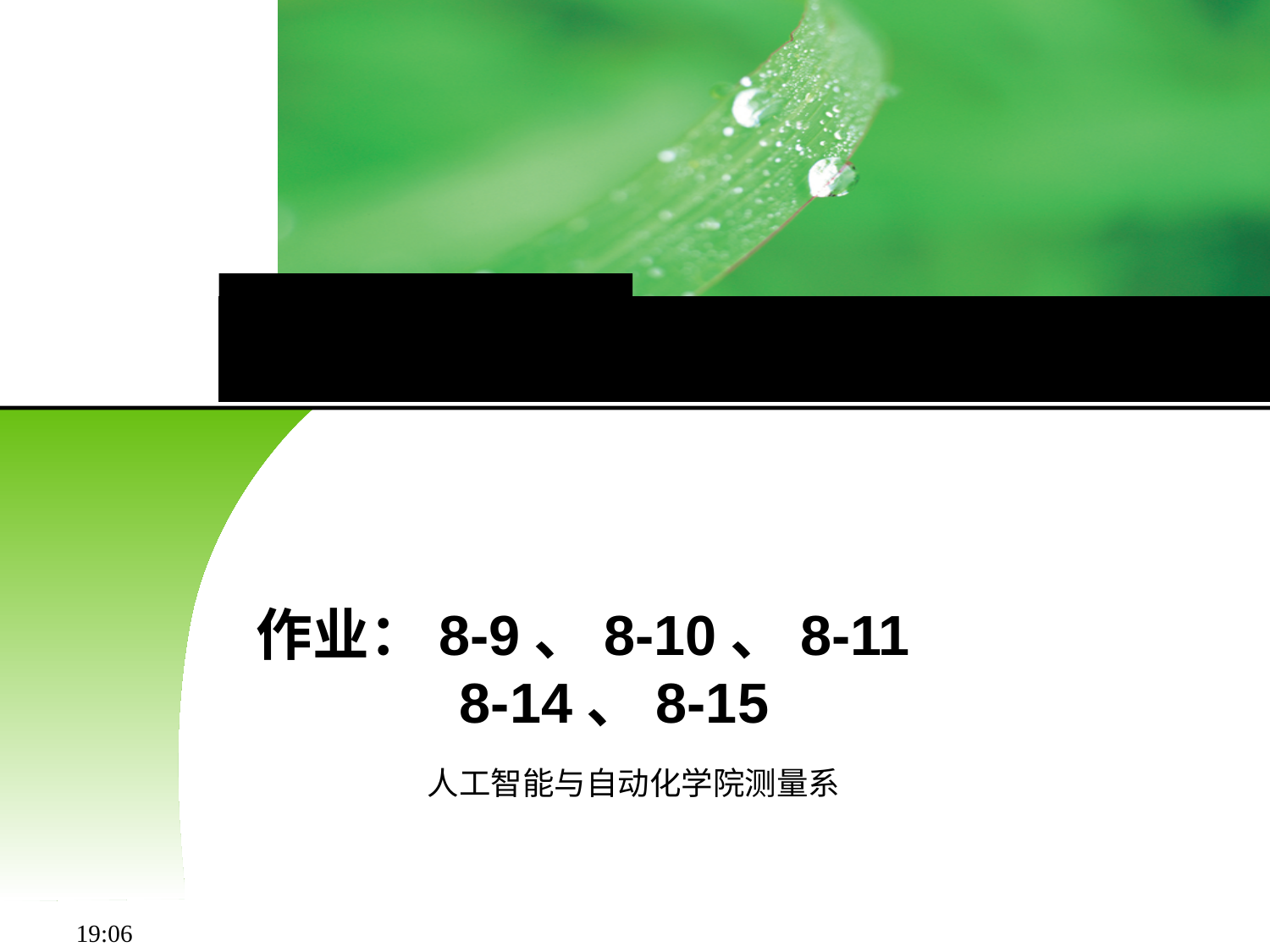

Thanks for your attension

作业：8-9、8-10、8-11
             8-14、8-15
19:06